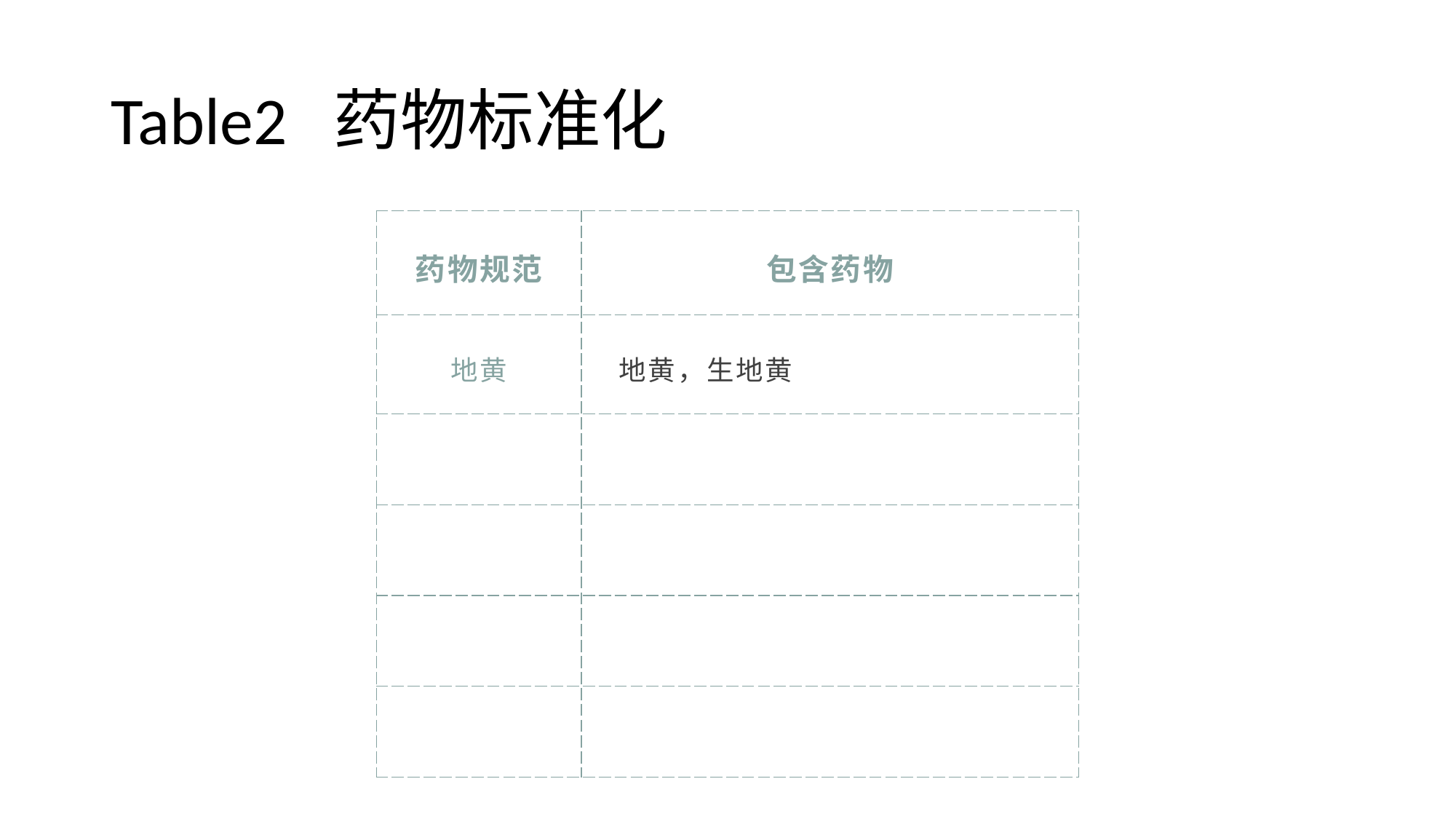

# Table2  药物标准化
| 药物规范 | 包含药物 |
| --- | --- |
| 地黄 | 地黄，生地黄 |
|  |  |
|  |  |
|  |  |
|  |  |